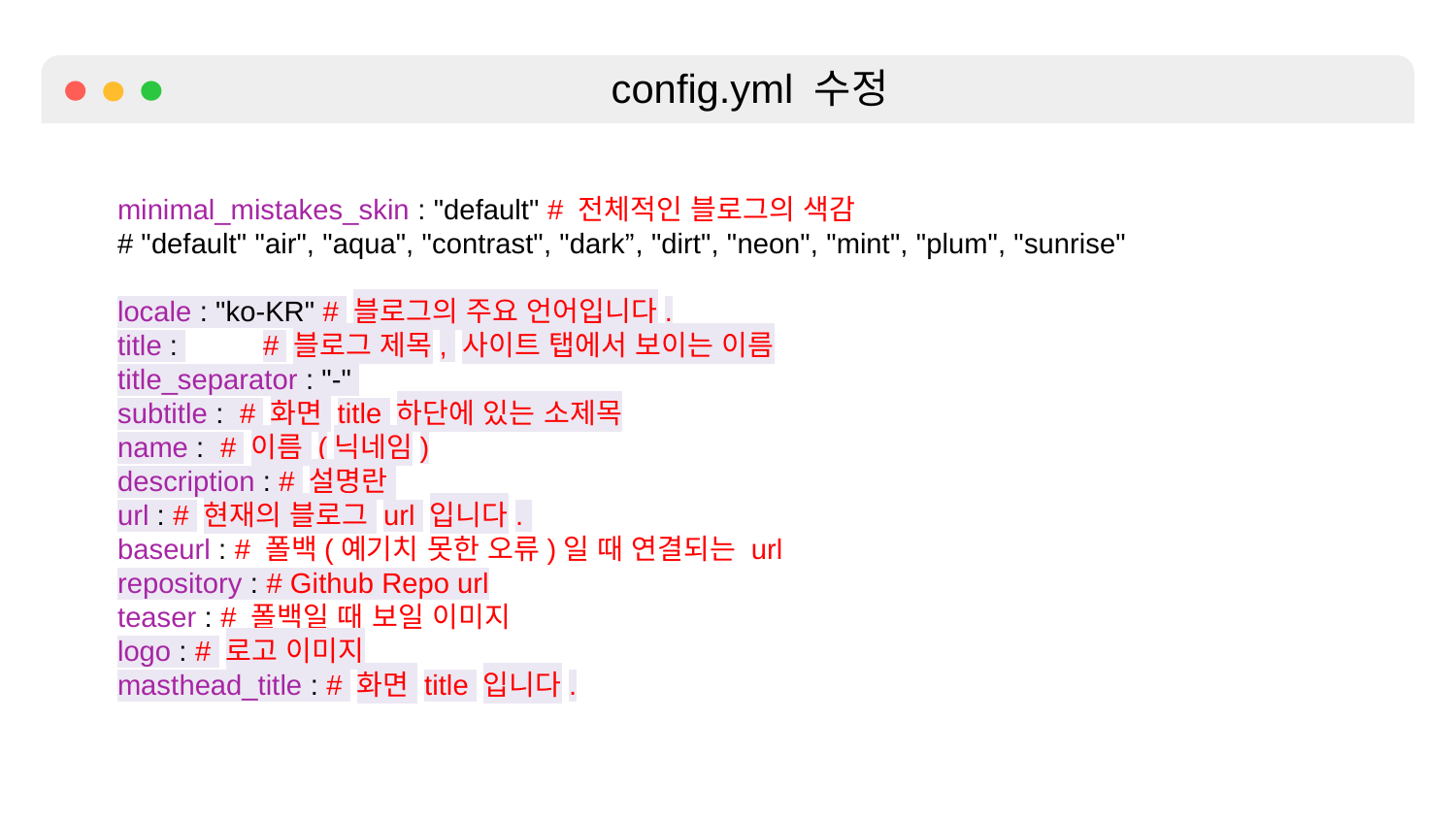

config.yml 수정

minimal_mistakes_skin : "default" # 전체적인 블로그의 색감
# "default" "air", "aqua", "contrast", "dark”, "dirt", "neon", "mint", "plum", "sunrise"

locale : "ko-KR" # 블로그의 주요 언어입니다.
title : 	# 블로그 제목, 사이트 탭에서 보이는 이름
title_separator : "-"
subtitle :  # 화면 title 하단에 있는 소제목
name :  # 이름 (닉네임)
description : # 설명란
url : # 현재의 블로그 url 입니다.
baseurl : # 폴백(예기치 못한 오류)일 때 연결되는 url
repository : # Github Repo url
teaser : # 폴백일 때 보일 이미지
logo : # 로고 이미지
masthead_title : # 화면 title 입니다.